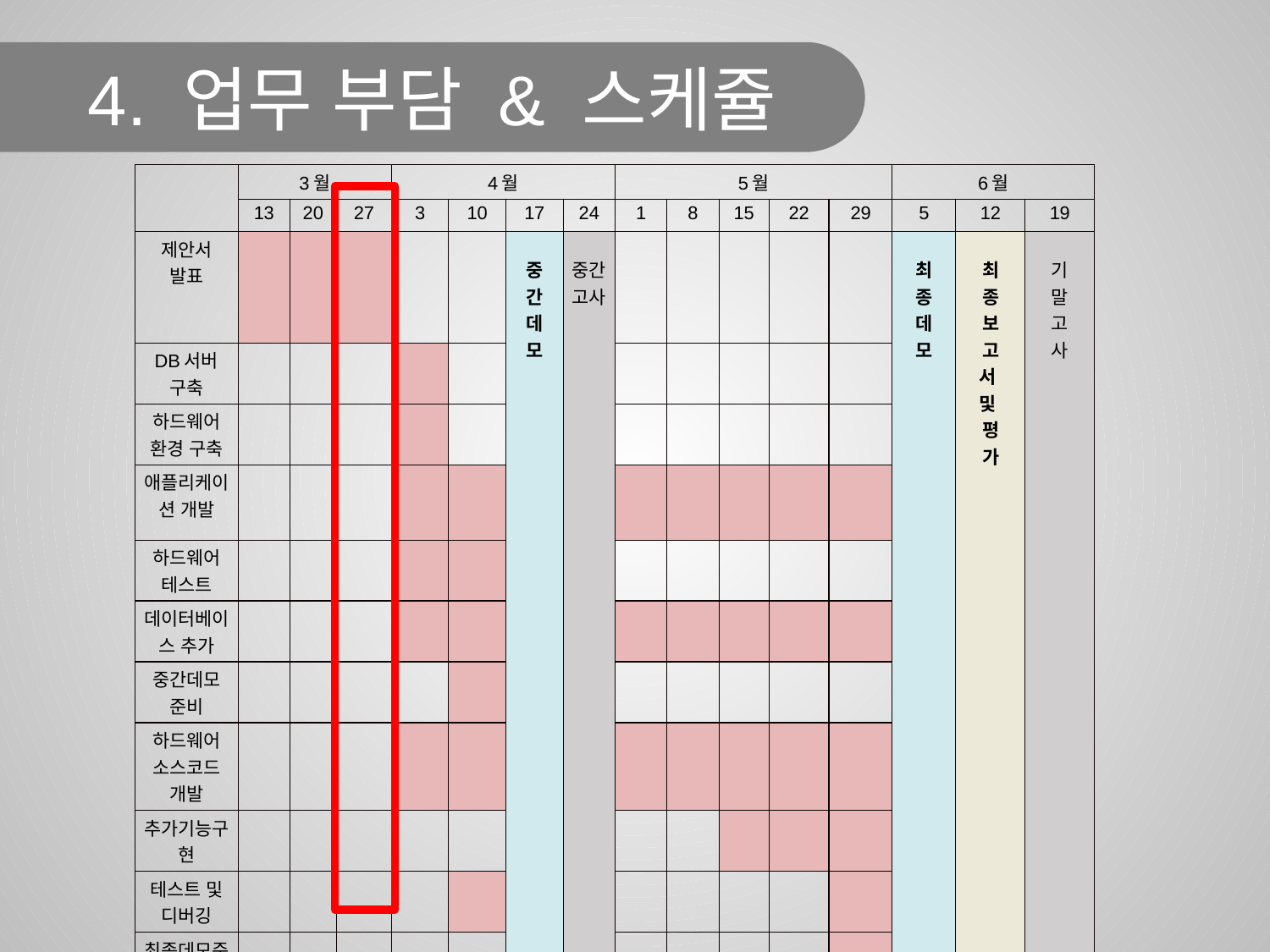

4. 업무 부담 & 스케쥴
|  | 3월 |  |  | 4월 |  |  |  | 5월 |  |  |  |  | 6월 |  |  |
| --- | --- | --- | --- | --- | --- | --- | --- | --- | --- | --- | --- | --- | --- | --- | --- |
|  | 13 | 20 | 27 | 3 | 10 | 17 | 24 | 1 | 8 | 15 | 22 | 29 | 5 | 12 | 19 |
| 제안서 발표 |  |  |  |  |  | 중 간 데 모 | 중간고사 |  |  |  |  |  | 최 종 데 모 | 최 종 보 고 서 및 평 가 | 기 말 고 사 |
| DB서버 구축 |  |  |  |  |  |  |  |  |  |  |  |  |  |  |  |
| 하드웨어 환경 구축 |  |  |  |  |  |  |  |  |  |  |  |  |  |  |  |
| 애플리케이션 개발 |  |  |  |  |  |  |  |  |  |  |  |  |  |  |  |
| 하드웨어 테스트 |  |  |  |  |  |  |  |  |  |  |  |  |  |  |  |
| 데이터베이스 추가 |  |  |  |  |  |  |  |  |  |  |  |  |  |  |  |
| 중간데모 준비 |  |  |  |  |  |  |  |  |  |  |  |  |  |  |  |
| 하드웨어 소스코드 개발 |  |  |  |  |  |  |  |  |  |  |  |  |  |  |  |
| 추가기능구현 |  |  |  |  |  |  |  |  |  |  |  |  |  |  |  |
| 테스트 및 디버깅 |  |  |  |  |  |  |  |  |  |  |  |  |  |  |  |
| 최종데모준비 |  |  |  |  |  |  |  |  |  |  |  |  |  |  |  |